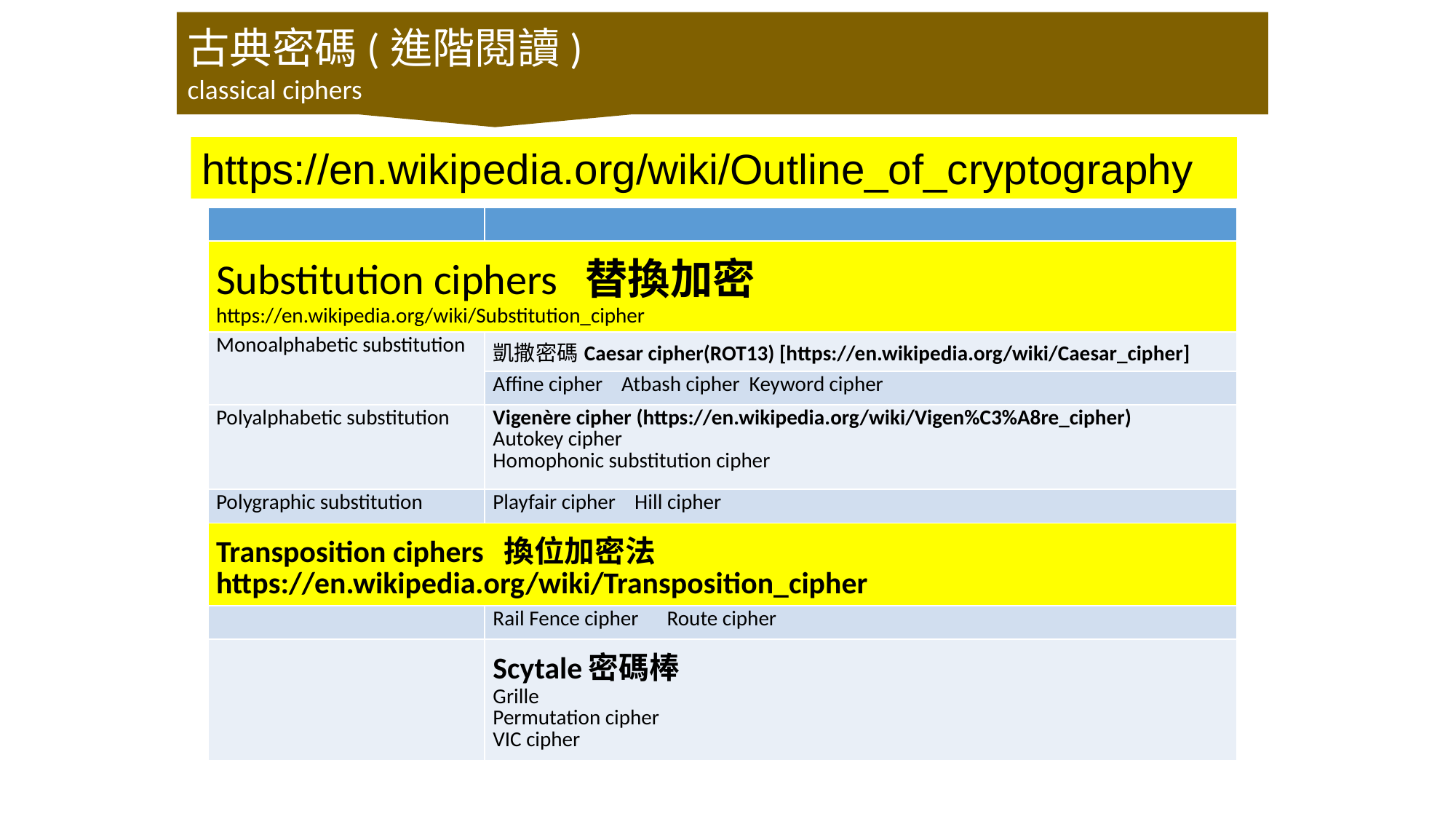

古典密碼(進階閱讀)
classical ciphers
https://en.wikipedia.org/wiki/Outline_of_cryptography
|  |  |
| --- | --- |
| Substitution ciphers 替換加密 https://en.wikipedia.org/wiki/Substitution\_cipher |  |
| Monoalphabetic substitution | 凱撒密碼Caesar cipher(ROT13) [https://en.wikipedia.org/wiki/Caesar\_cipher] |
|  | Affine cipher Atbash cipher Keyword cipher |
| Polyalphabetic substitution | Vigenère cipher (https://en.wikipedia.org/wiki/Vigen%C3%A8re\_cipher) Autokey cipher Homophonic substitution cipher |
| Polygraphic substitution | Playfair cipher Hill cipher |
| Transposition ciphers 換位加密法 https://en.wikipedia.org/wiki/Transposition\_cipher |  |
|  | Rail Fence cipher Route cipher |
|  | Scytale密碼棒 Grille Permutation cipher VIC cipher |